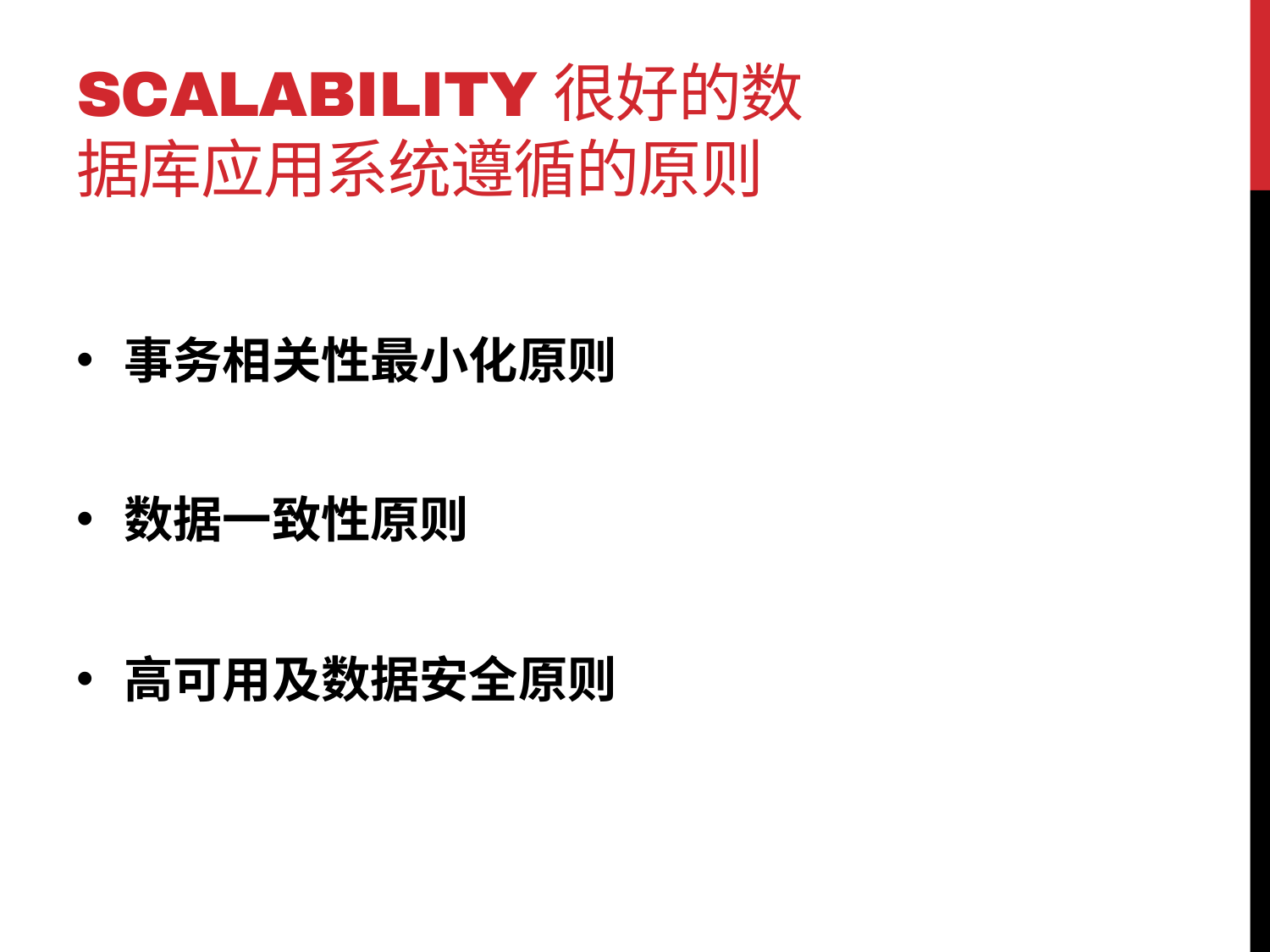

# Scalability很好的数据库应用系统遵循的原则

事务相关性最小化原则

数据一致性原则

高可用及数据安全原则